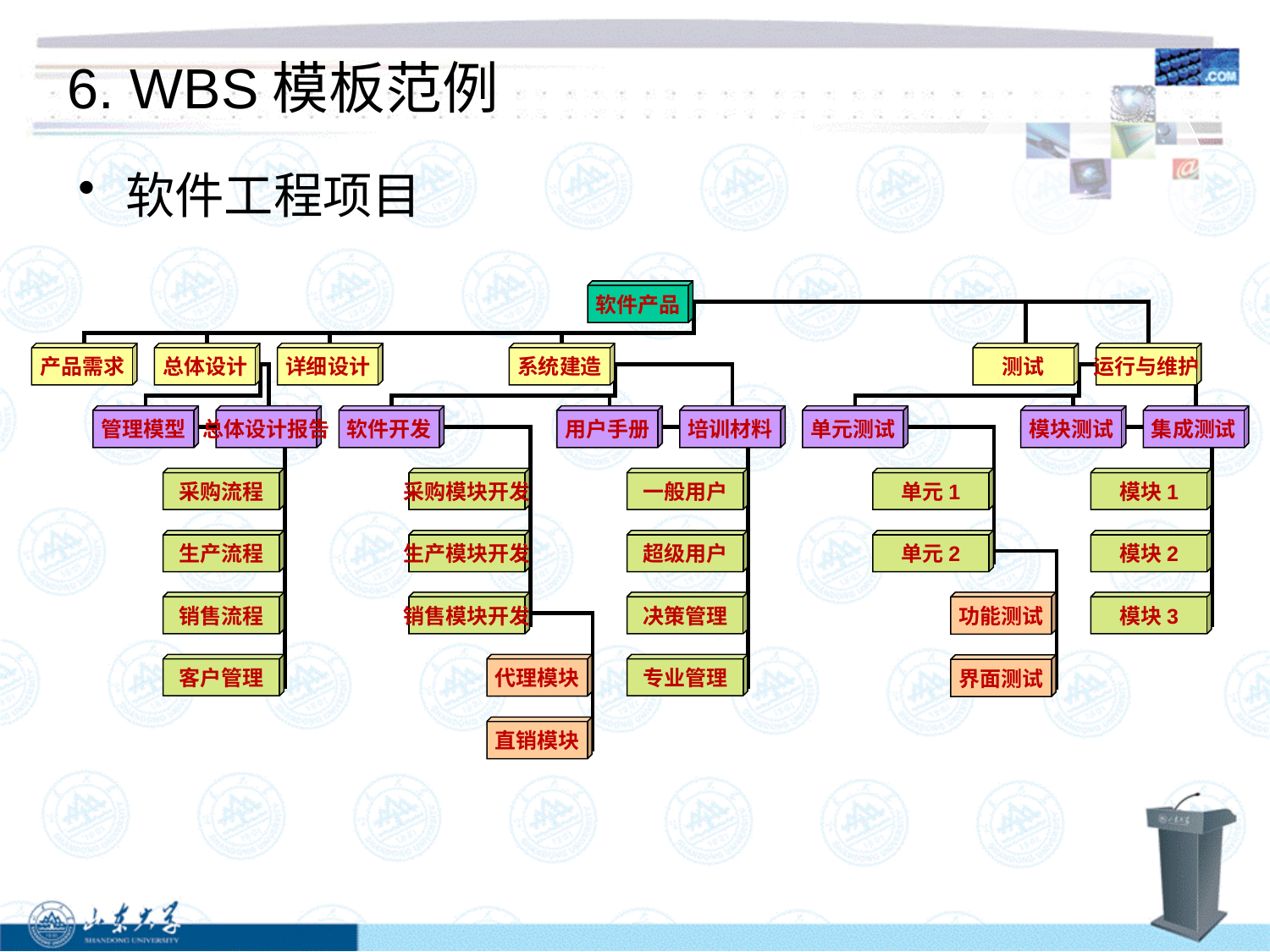

# 6. WBS模板范例
软件工程项目
软件产品
产品需求
总体设计
详细设计
系统建造
测试
运行与维护
管理模型
总体设计报告
软件开发
用户手册
培训材料
单元测试
模块测试
集成测试
采购流程
采购模块开发
一般用户
单元1
模块1
生产流程
生产模块开发
超级用户
单元2
模块2
销售流程
销售模块开发
决策管理
功能测试
模块3
客户管理
代理模块
专业管理
界面测试
直销模块